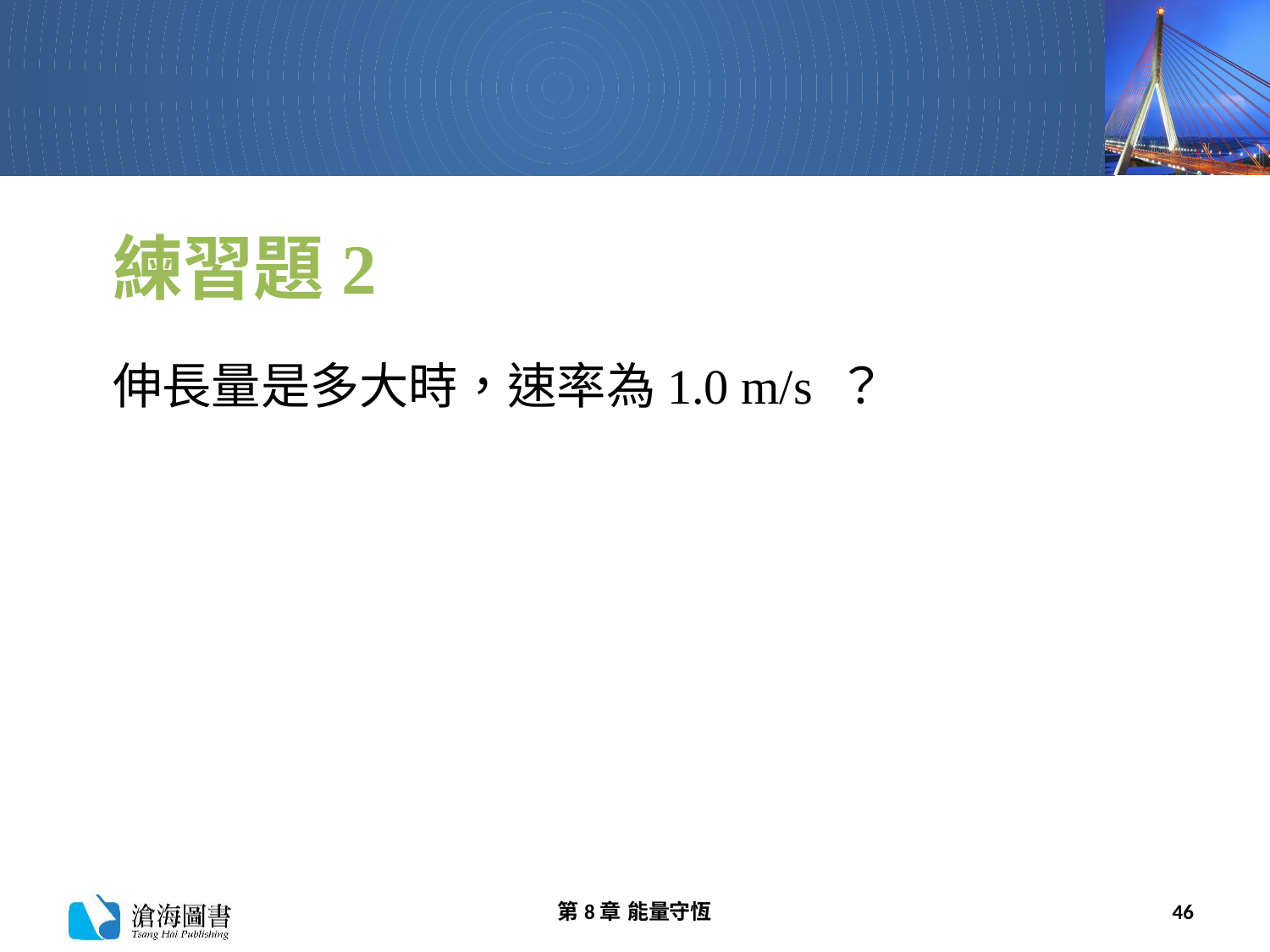

# 練習題2
伸長量是多大時，速率為1.0 m/s ？

第8章 能量守恆
46